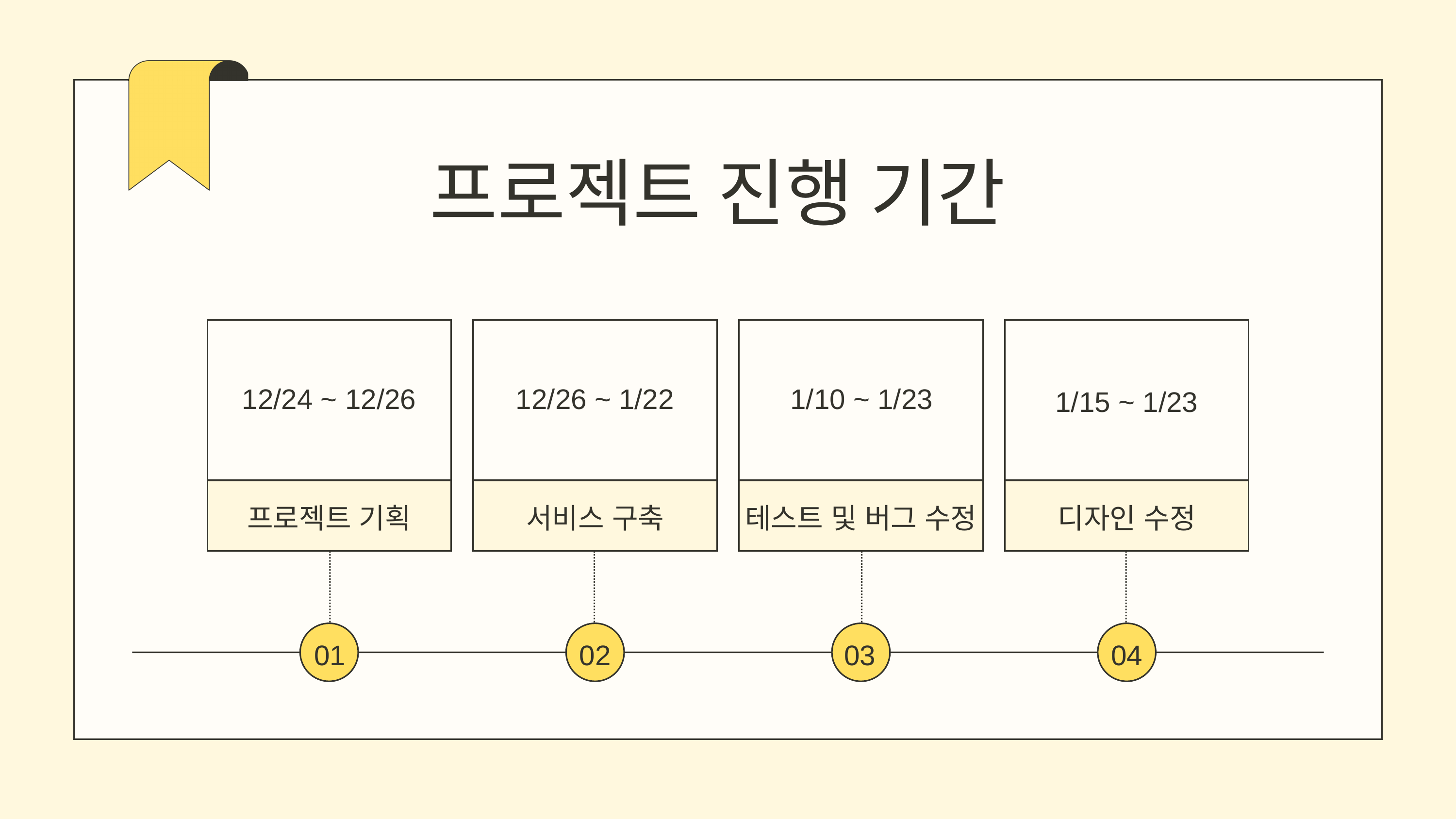

프로젝트 진행 기간

1/10 ~ 1/23
12/26 ~ 1/22
12/24 ~ 12/26
1/15 ~ 1/23

프로젝트 기획
서비스 구축
테스트 및 버그 수정
디자인 수정

01
02
03
04